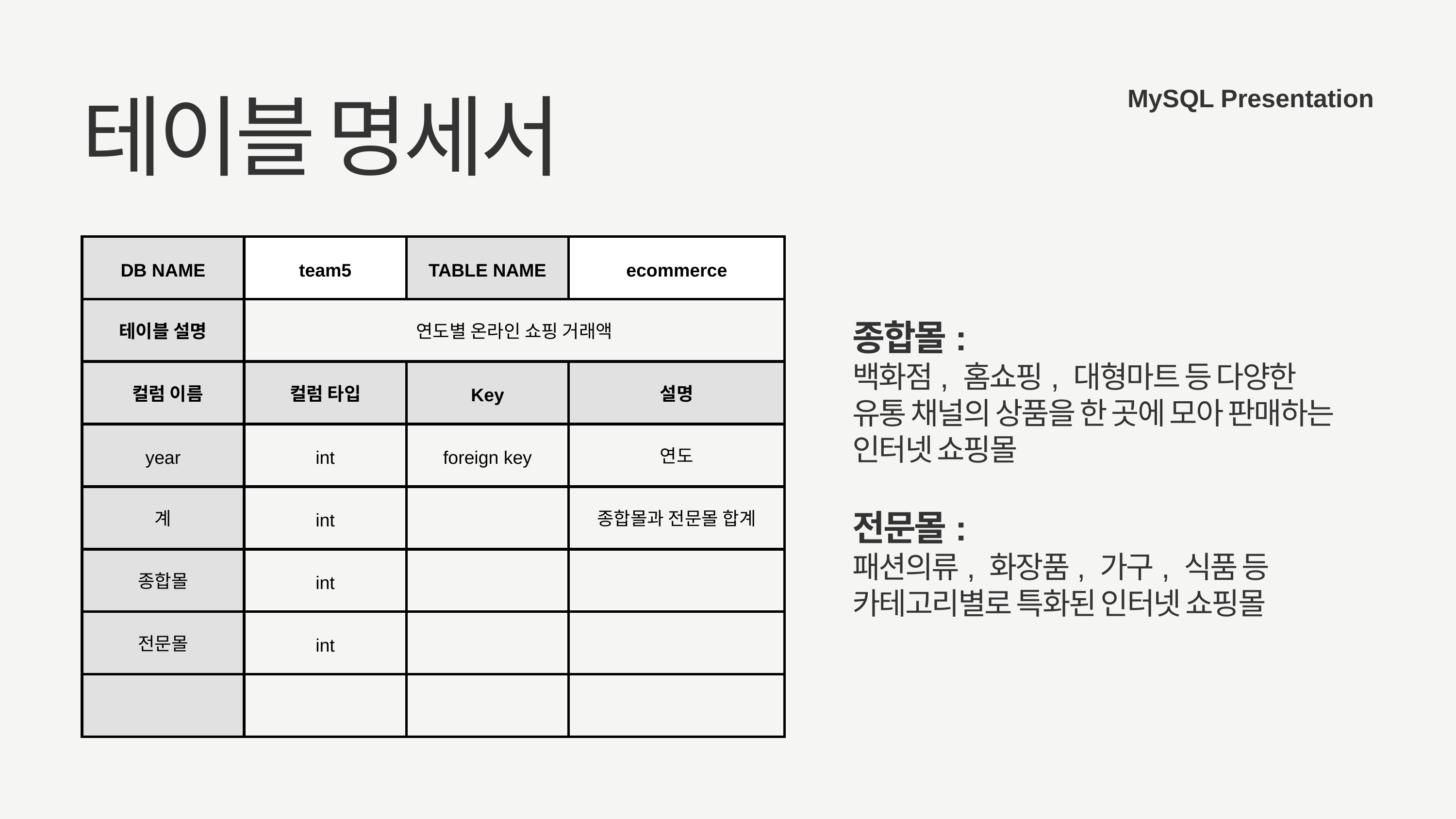

MySQL Presentation
테이블 명세서
| DB NAME | team5 | TABLE NAME | ecommerce |
| --- | --- | --- | --- |
| 테이블 설명 | 연도별 온라인 쇼핑 거래액 | 연도별 온라인 쇼핑 거래액 | 연도별 온라인 쇼핑 거래액 |
| 컬럼 이름 | 컬럼 타입 | Key | 설명 |
| year | int | foreign key | 연도 |
| 계 | int |  | 종합몰과 전문몰 합계 |
| 종합몰 | int |  |  |
| 전문몰 | int |  |  |
|  |  |  |  |
종합몰:
백화점, 홈쇼핑, 대형마트 등 다양한 유통 채널의 상품을 한 곳에 모아 판매하는 인터넷 쇼핑몰
전문몰:
패션의류, 화장품, 가구, 식품 등 카테고리별로 특화된 인터넷 쇼핑몰